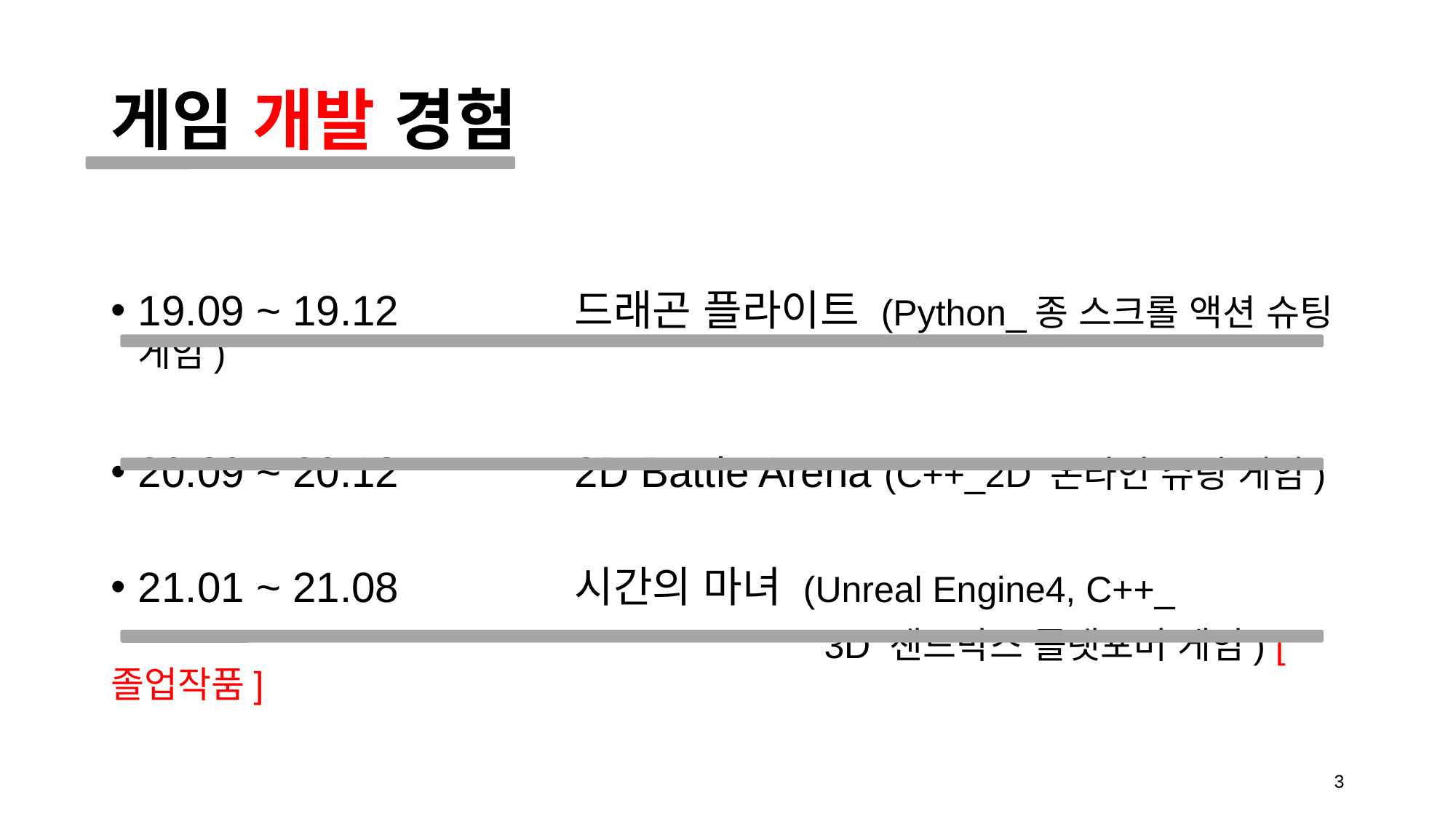

# 게임 개발 경험

19.09 ~ 19.12		드래곤 플라이트 (Python_종 스크롤 액션 슈팅 게임)

20.09 ~ 20.12		2D Battle Arena (C++_2D 온라인 슈팅 게임)

21.01 ~ 21.08		시간의 마녀 (Unreal Engine4, C++_
                                                                      3D 샌드박스 플랫포머 게임) [졸업작품]

3